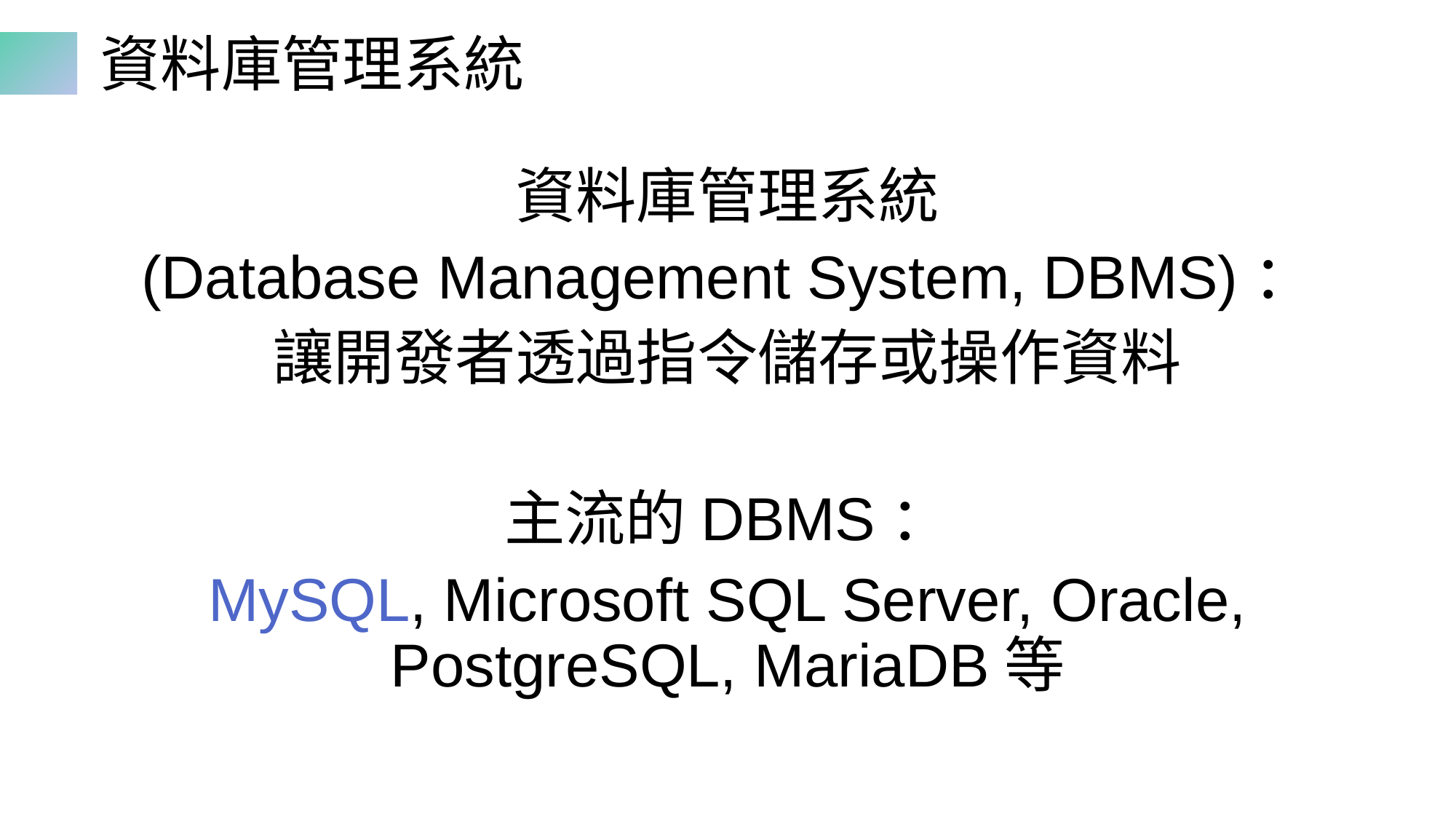

# 資料庫管理系統
資料庫管理系統
(Database Management System, DBMS)：
讓開發者透過指令儲存或操作資料

主流的DBMS：
MySQL, Microsoft SQL Server, Oracle, PostgreSQL, MariaDB等